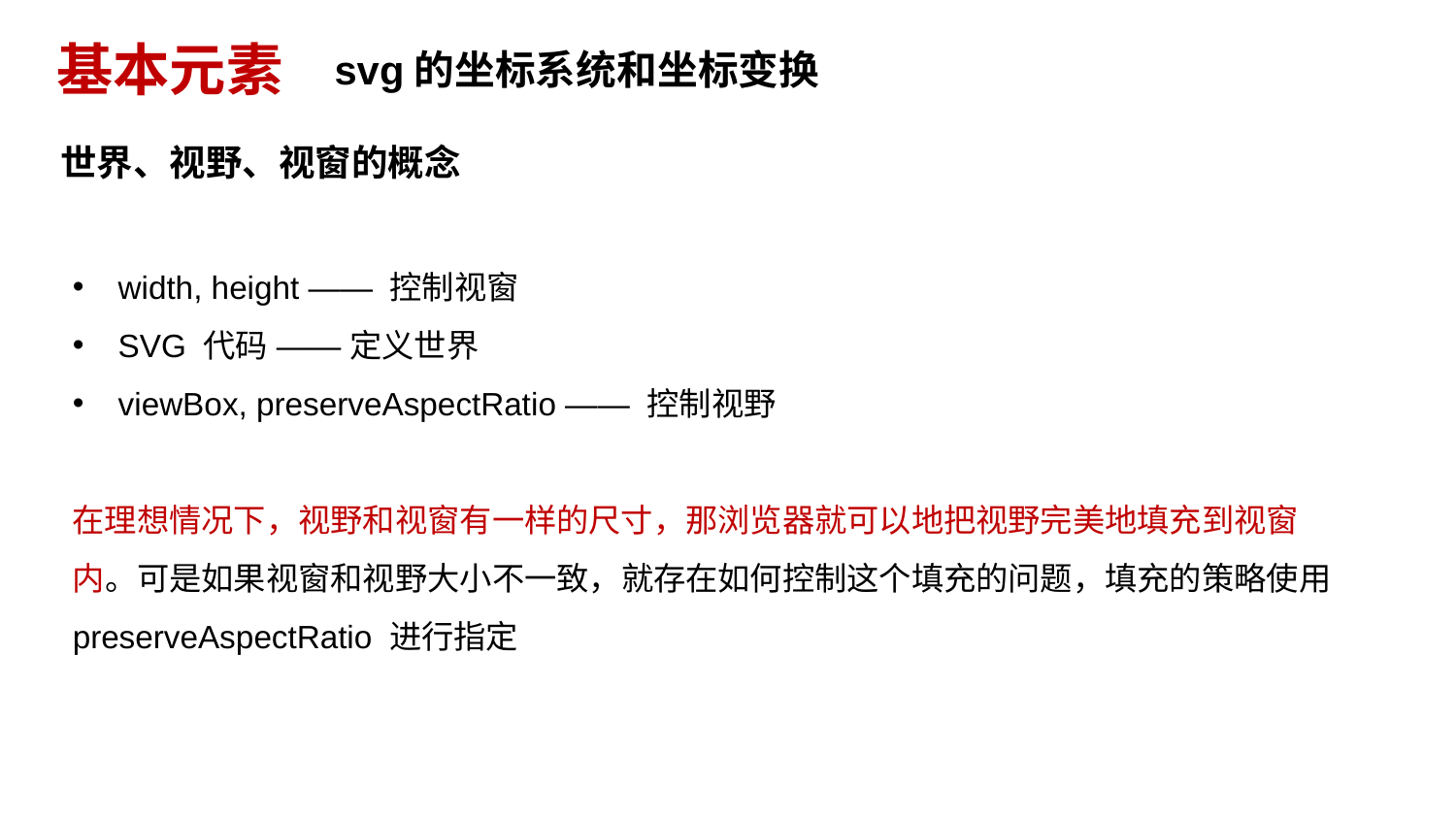

# 基本元素
svg的坐标系统和坐标变换
世界、视野、视窗的概念
width, height —— 控制视窗
SVG 代码 —— 定义世界
viewBox, preserveAspectRatio —— 控制视野

在理想情况下，视野和视窗有⼀样的尺⼨，那浏览器就可以地把视野完美地填充到视窗内。可是如果视窗和视野⼤⼩不⼀致，就存在如何控制这个填充的问题，填充的策略使⽤ preserveAspectRatio 进⾏指定